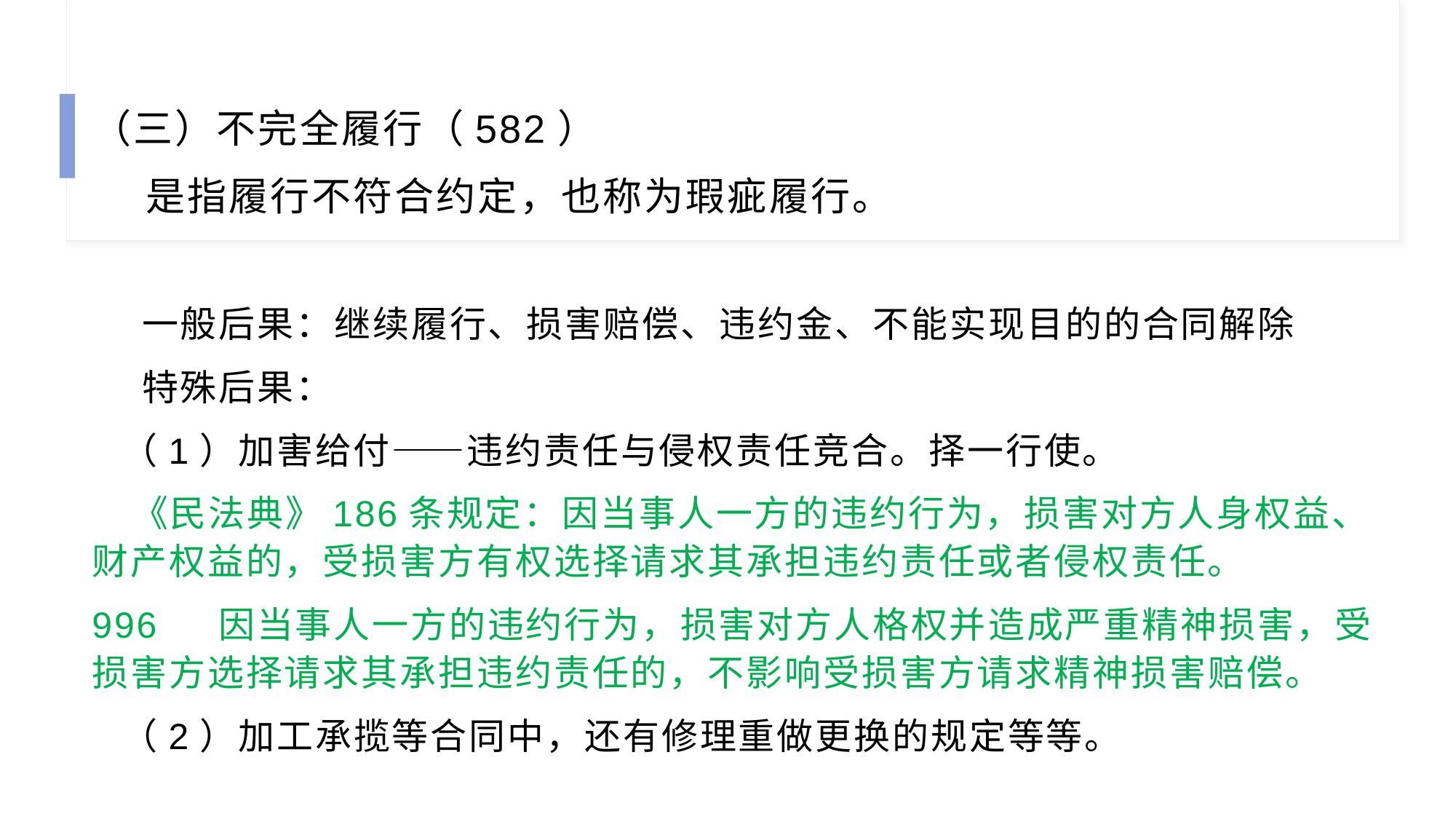

（三）不完全履行（582）
    是指履行不符合约定，也称为瑕疵履行。

    一般后果：继续履行、损害赔偿、违约金、不能实现目的的合同解除
    特殊后果：
  （1）加害给付——违约责任与侵权责任竞合。择一行使。
   《民法典》186条规定：因当事人一方的违约行为，损害对方人身权益、财产权益的，受损害方有权选择请求其承担违约责任或者侵权责任。
996 　因当事人一方的违约行为，损害对方人格权并造成严重精神损害，受损害方选择请求其承担违约责任的，不影响受损害方请求精神损害赔偿。
  （2）加工承揽等合同中，还有修理重做更换的规定等等。